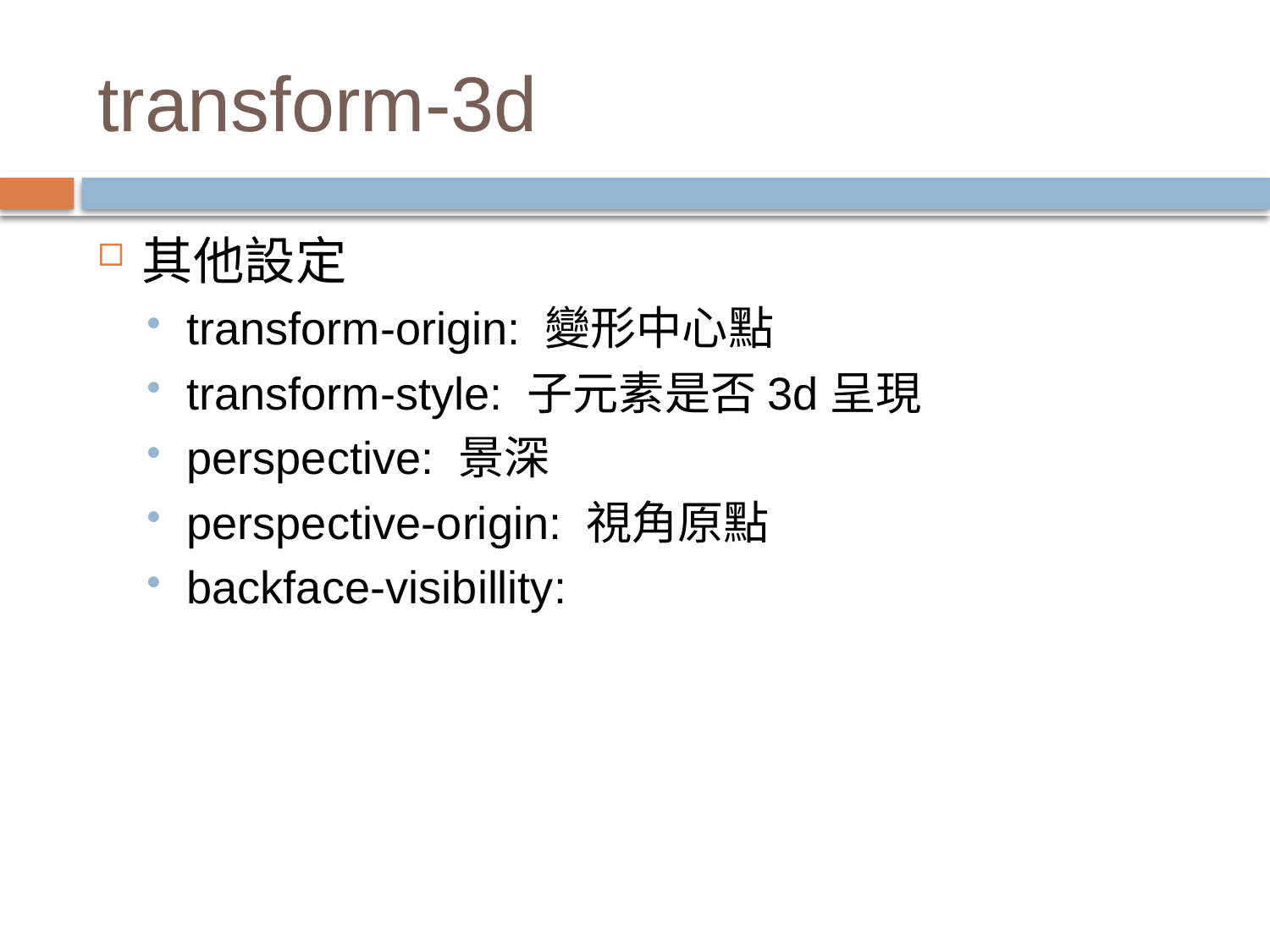

# transform-3d
其他設定
transform-origin: 變形中心點
transform-style: 子元素是否3d呈現
perspective: 景深
perspective-origin: 視角原點
backface-visibillity: